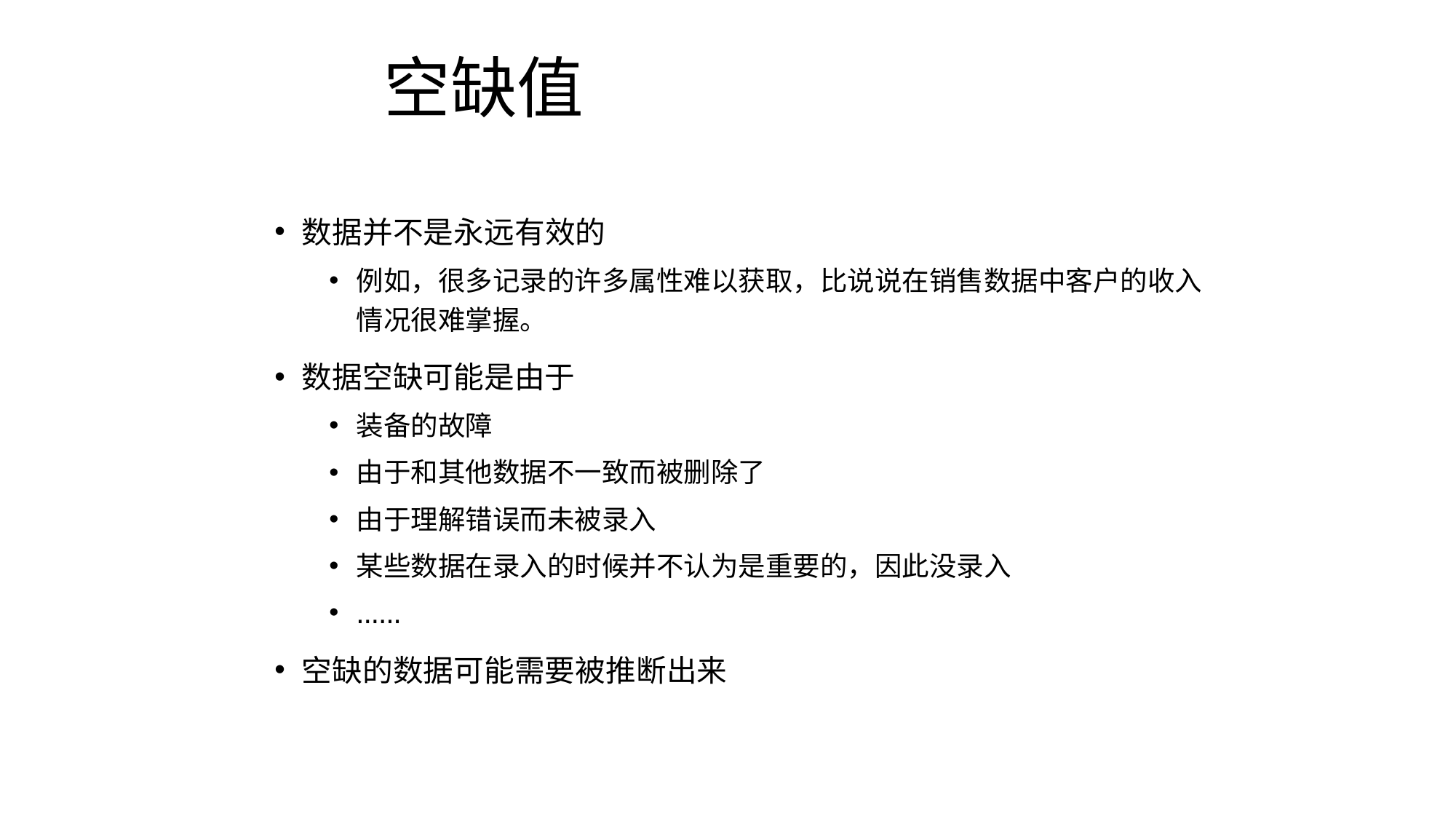

# 空缺值
数据并不是永远有效的
例如，很多记录的许多属性难以获取，比说说在销售数据中客户的收入情况很难掌握。
数据空缺可能是由于
装备的故障
由于和其他数据不一致而被删除了
由于理解错误而未被录入
某些数据在录入的时候并不认为是重要的，因此没录入
……
空缺的数据可能需要被推断出来
14